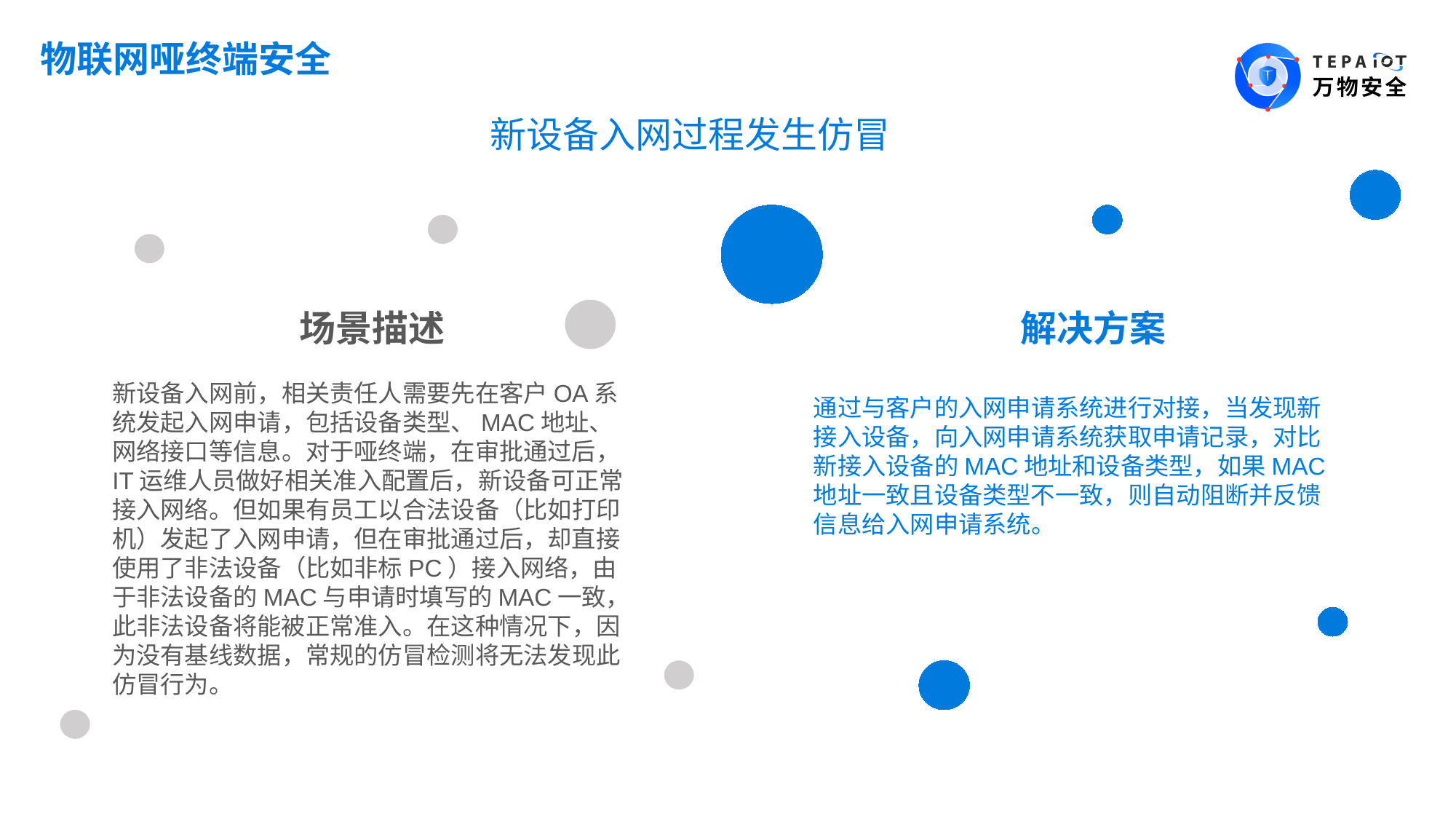

物联网哑终端安全
新设备入网过程发生仿冒

场景描述
解决方案

新设备入网前，相关责任人需要先在客户OA系统发起入网申请，包括设备类型、MAC地址、网络接口等信息。对于哑终端，在审批通过后，IT运维人员做好相关准入配置后，新设备可正常接入网络。但如果有员工以合法设备（比如打印机）发起了入网申请，但在审批通过后，却直接使用了非法设备（比如非标PC）接入网络，由于非法设备的MAC与申请时填写的MAC一致，此非法设备将能被正常准入。在这种情况下，因为没有基线数据，常规的仿冒检测将无法发现此仿冒行为。
通过与客户的入网申请系统进行对接，当发现新接入设备，向入网申请系统获取申请记录，对比新接入设备的MAC地址和设备类型，如果MAC地址一致且设备类型不一致，则自动阻断并反馈信息给入网申请系统。